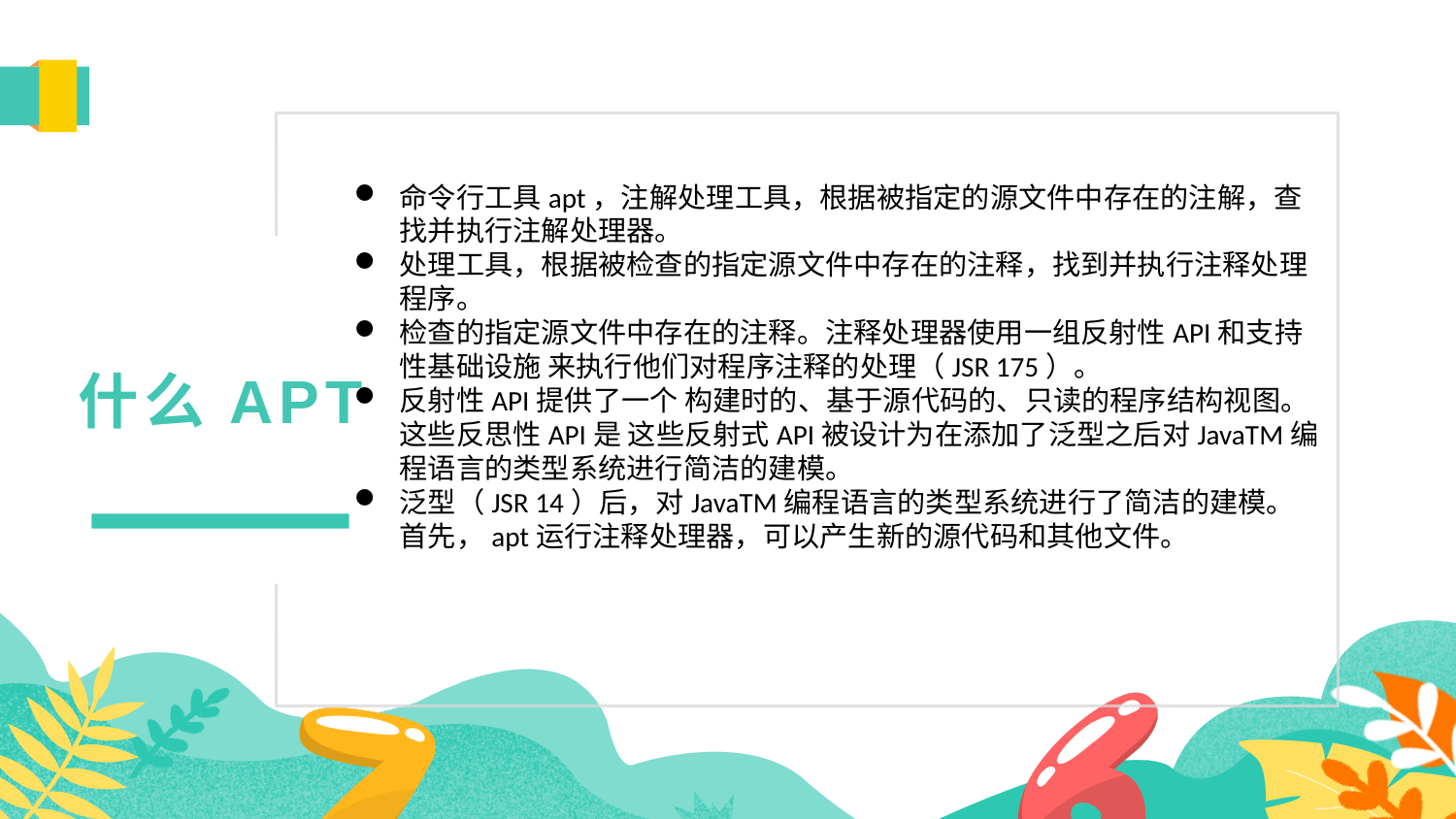

命令行工具apt，注解处理工具，根据被指定的源文件中存在的注解，查找并执行注解处理器。
处理工具，根据被检查的指定源文件中存在的注释，找到并执行注释处理程序。
检查的指定源文件中存在的注释。注释处理器使用一组反射性API和支持性基础设施 来执行他们对程序注释的处理（JSR 175）。
反射性API提供了一个 构建时的、基于源代码的、只读的程序结构视图。这些反思性API是 这些反射式API被设计为在添加了泛型之后对JavaTM编程语言的类型系统进行简洁的建模。
泛型（JSR 14）后，对JavaTM编程语言的类型系统进行了简洁的建模。首先，apt运行注释处理器，可以产生新的源代码和其他文件。
什么APT